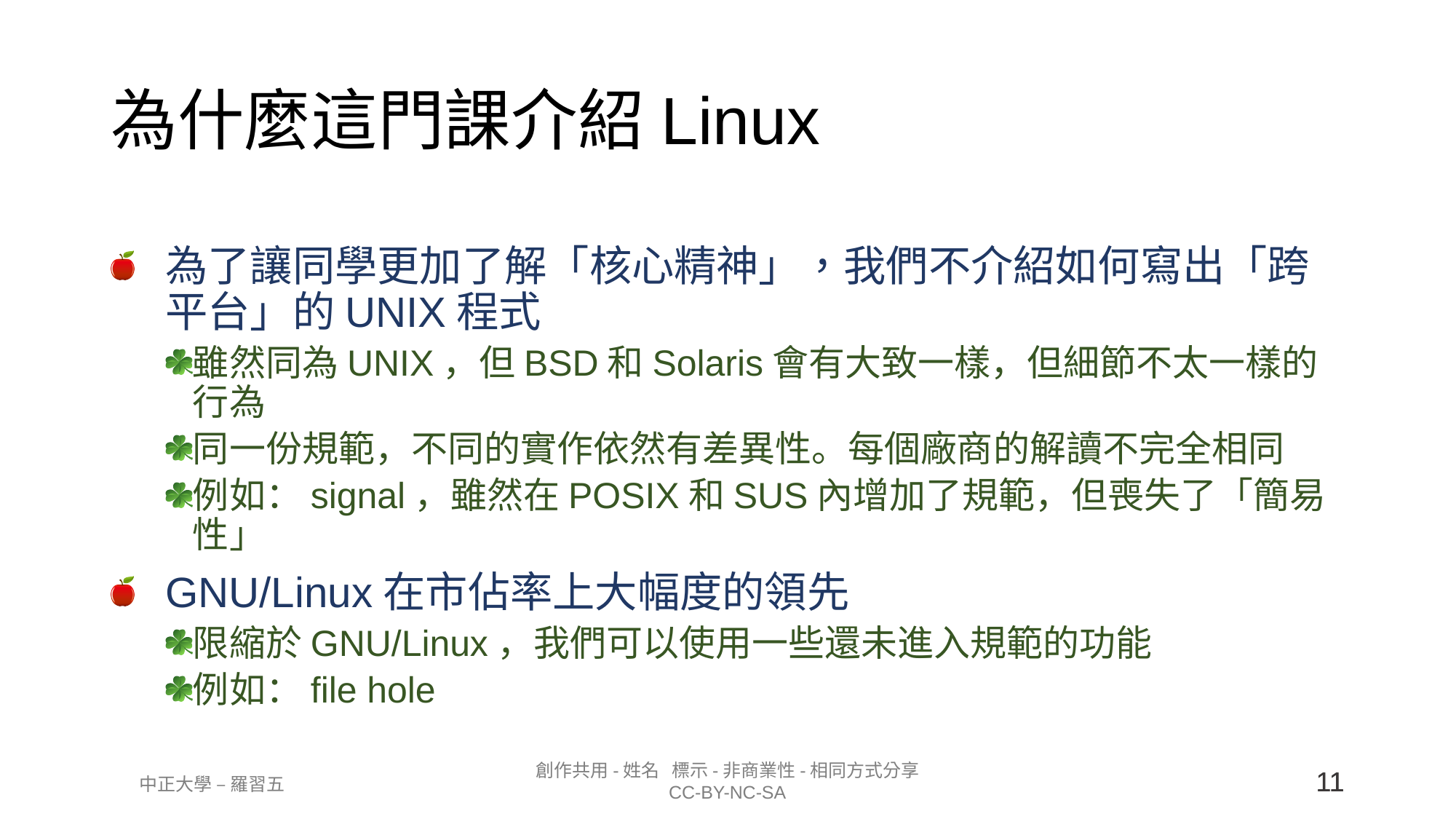

# 為什麼這門課介紹Linux
為了讓同學更加了解「核心精神」，我們不介紹如何寫出「跨平台」的UNIX程式
雖然同為UNIX，但BSD和Solaris會有大致一樣，但細節不太一樣的行為
同一份規範，不同的實作依然有差異性。每個廠商的解讀不完全相同
例如：signal，雖然在POSIX和SUS內增加了規範，但喪失了「簡易性」
GNU/Linux在市佔率上大幅度的領先
限縮於GNU/Linux，我們可以使用一些還未進入規範的功能
例如：file hole